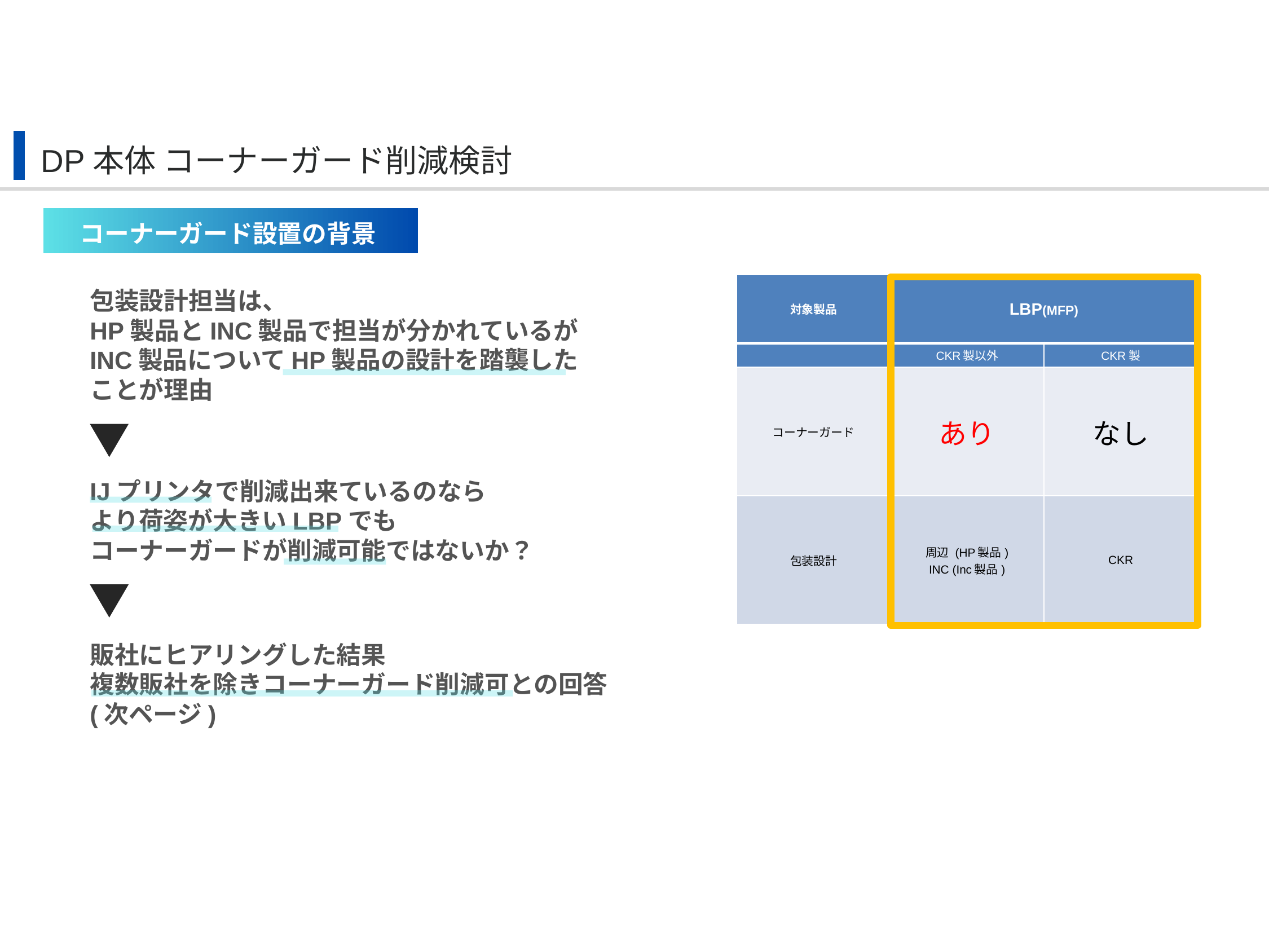

DP本体 コーナーガード削減検討

コーナーガード設置の背景
| 対象製品 | LBP(MFP) |  |
| --- | --- | --- |
|  | CKR製以外 | CKR製 |
| コーナーガード | あり | なし |
| 包装設計 | 周辺 (HP製品) INC (Inc製品) | CKR |

包装設計担当は、
HP製品とINC製品で担当が分かれているが
INC製品についてHP製品の設計を踏襲した
ことが理由

IJプリンタで削減出来ているのなら
より荷姿が大きいLBPでも
コーナーガードが削減可能ではないか？

販社にヒアリングした結果
複数販社を除きコーナーガード削減可との回答
(次ページ)